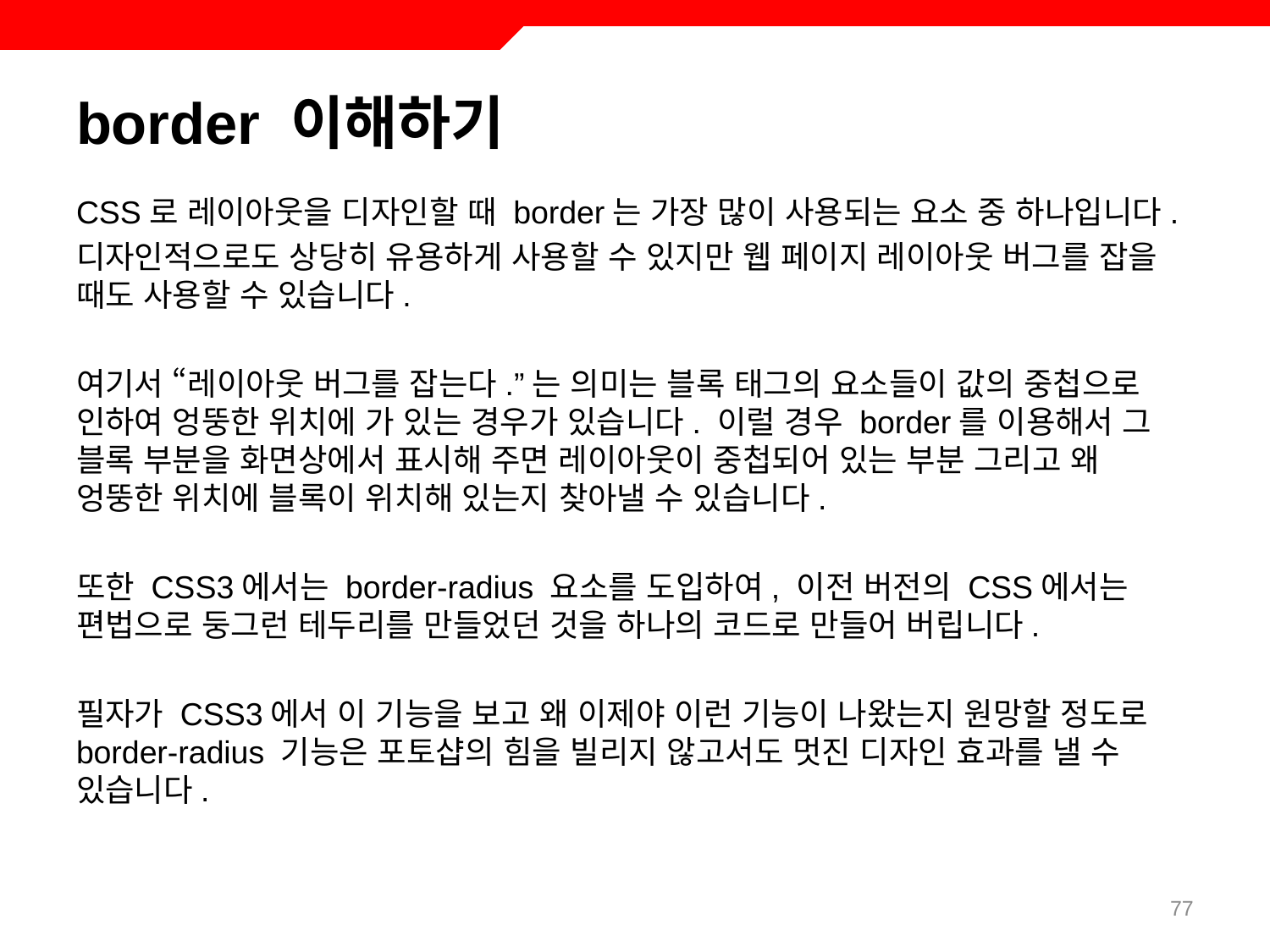

# border 이해하기
CSS로 레이아웃을 디자인할 때 border는 가장 많이 사용되는 요소 중 하나입니다.
디자인적으로도 상당히 유용하게 사용할 수 있지만 웹 페이지 레이아웃 버그를 잡을 때도 사용할 수 있습니다.

여기서 “레이아웃 버그를 잡는다.”는 의미는 블록 태그의 요소들이 값의 중첩으로 인하여 엉뚱한 위치에 가 있는 경우가 있습니다. 이럴 경우 border를 이용해서 그 블록 부분을 화면상에서 표시해 주면 레이아웃이 중첩되어 있는 부분 그리고 왜 엉뚱한 위치에 블록이 위치해 있는지 찾아낼 수 있습니다.

또한 CSS3에서는 border-radius 요소를 도입하여, 이전 버전의 CSS에서는 편법으로 둥그런 테두리를 만들었던 것을 하나의 코드로 만들어 버립니다.

필자가 CSS3에서 이 기능을 보고 왜 이제야 이런 기능이 나왔는지 원망할 정도로 border-radius 기능은 포토샵의 힘을 빌리지 않고서도 멋진 디자인 효과를 낼 수 있습니다.
77